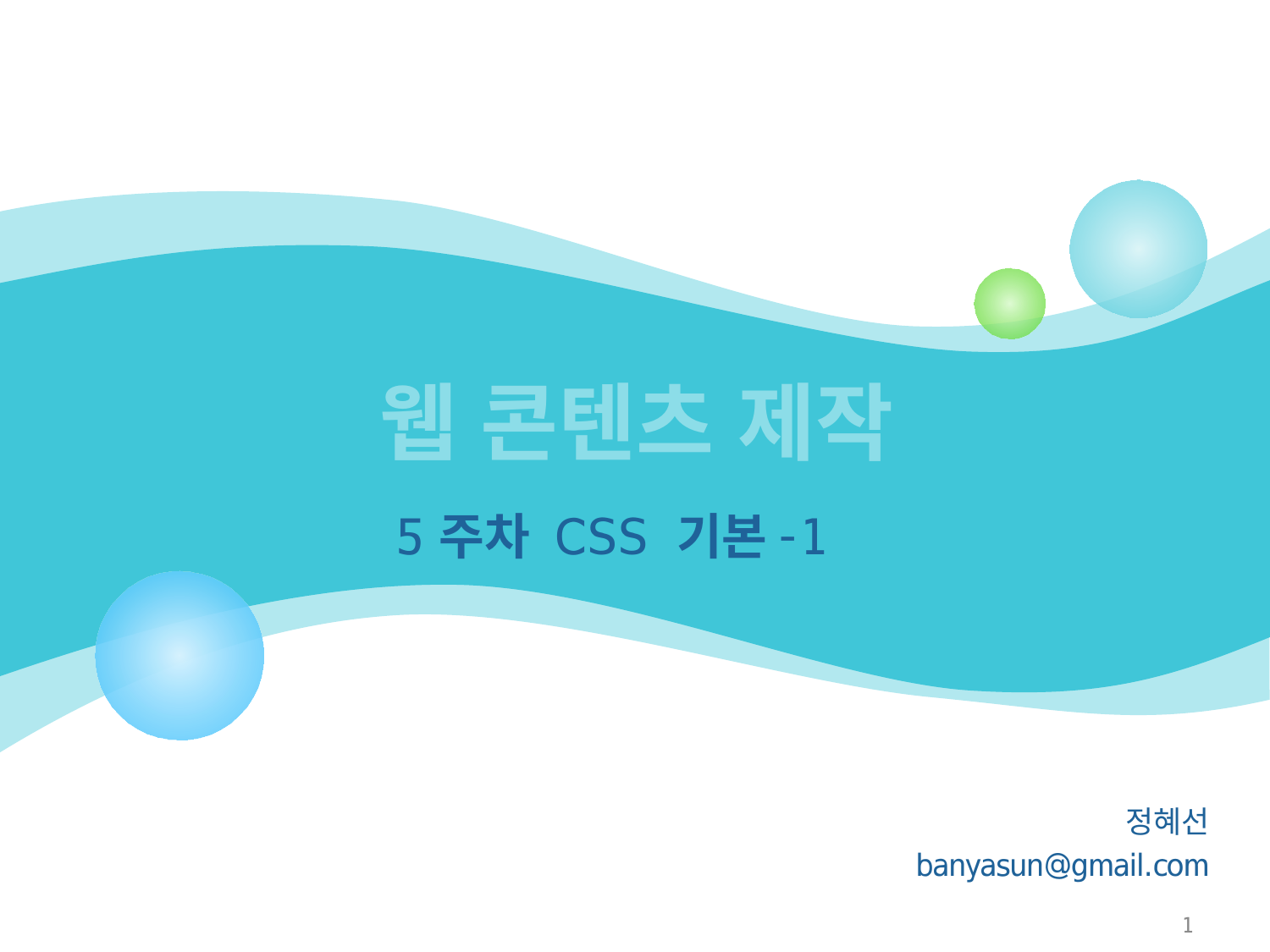

# 웹 콘텐츠 제작
5주차 CSS 기본-1
정혜선
banyasun@gmail.com
1